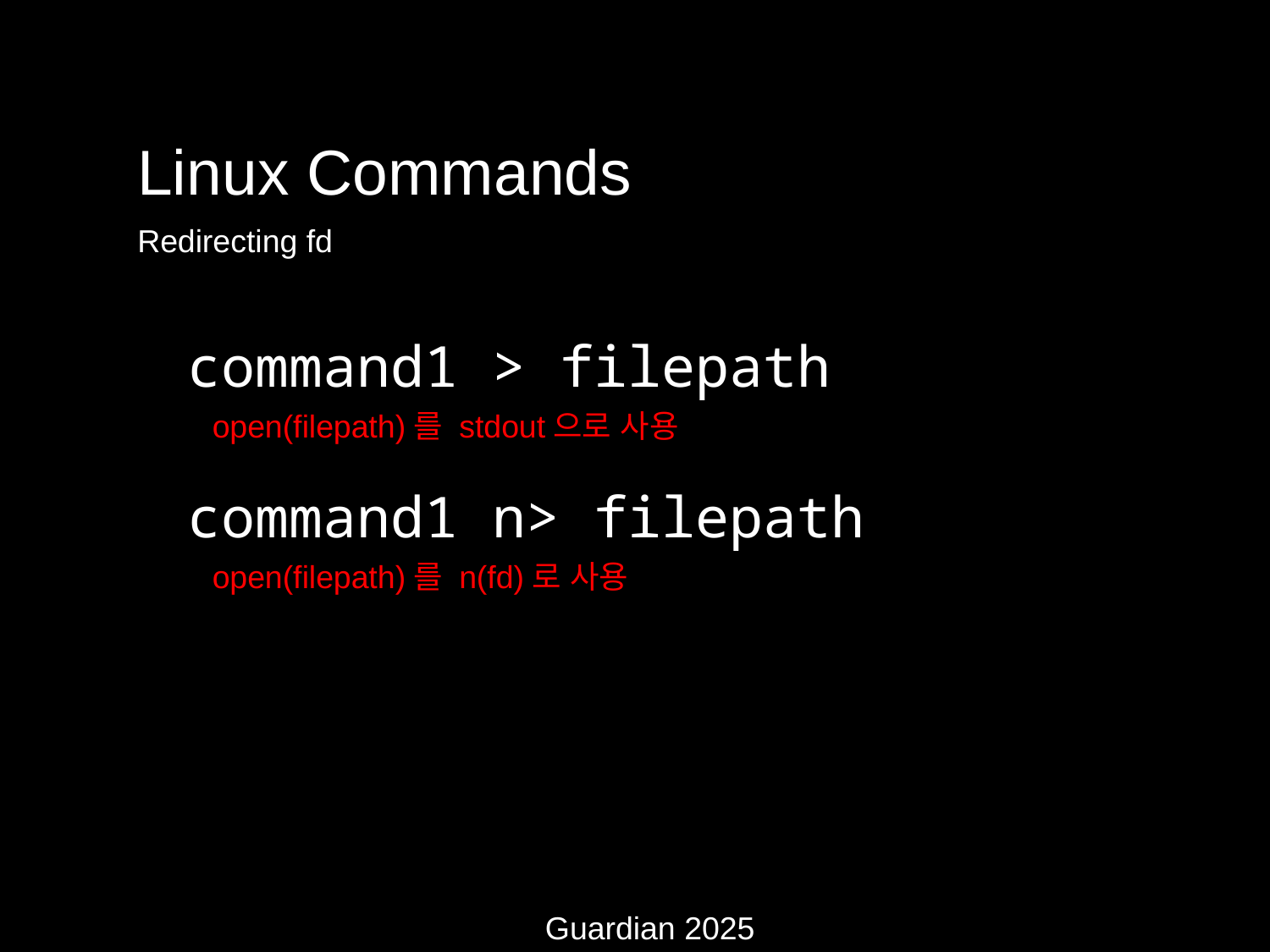

Linux Commands
Redirecting fd
command1 > filepath
open(filepath)를 stdout으로 사용
command1 n> filepath
open(filepath)를 n(fd)로 사용